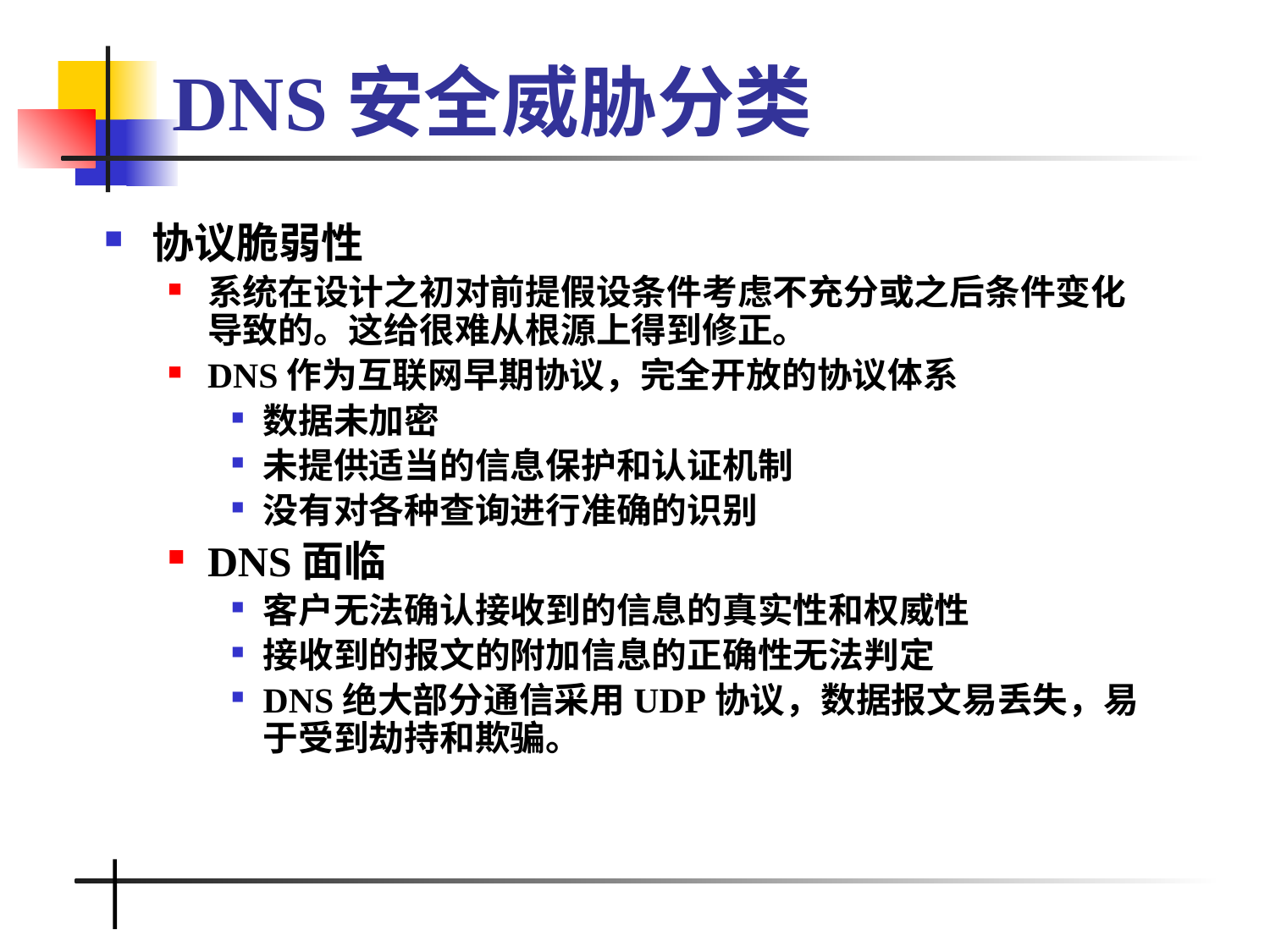

# DNS安全威胁分类
协议脆弱性
系统在设计之初对前提假设条件考虑不充分或之后条件变化导致的。这给很难从根源上得到修正。
DNS作为互联网早期协议，完全开放的协议体系
数据未加密
未提供适当的信息保护和认证机制
没有对各种查询进行准确的识别
DNS面临
客户无法确认接收到的信息的真实性和权威性
接收到的报文的附加信息的正确性无法判定
DNS绝大部分通信采用UDP协议，数据报文易丢失，易于受到劫持和欺骗。